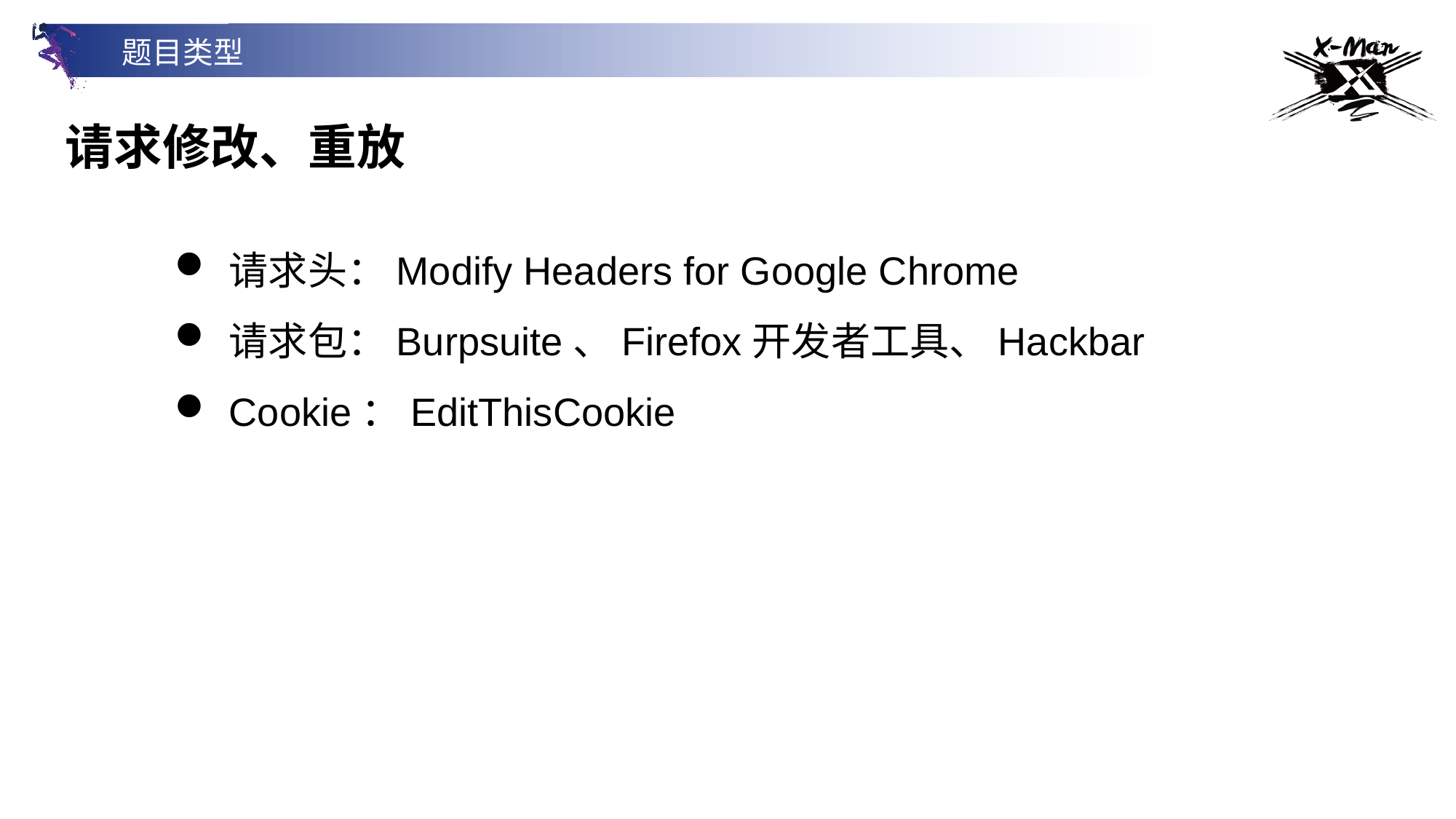

题目类型
请求修改、重放
请求头：Modify Headers for Google Chrome
请求包：Burpsuite、Firefox开发者工具、Hackbar
Cookie：EditThisCookie